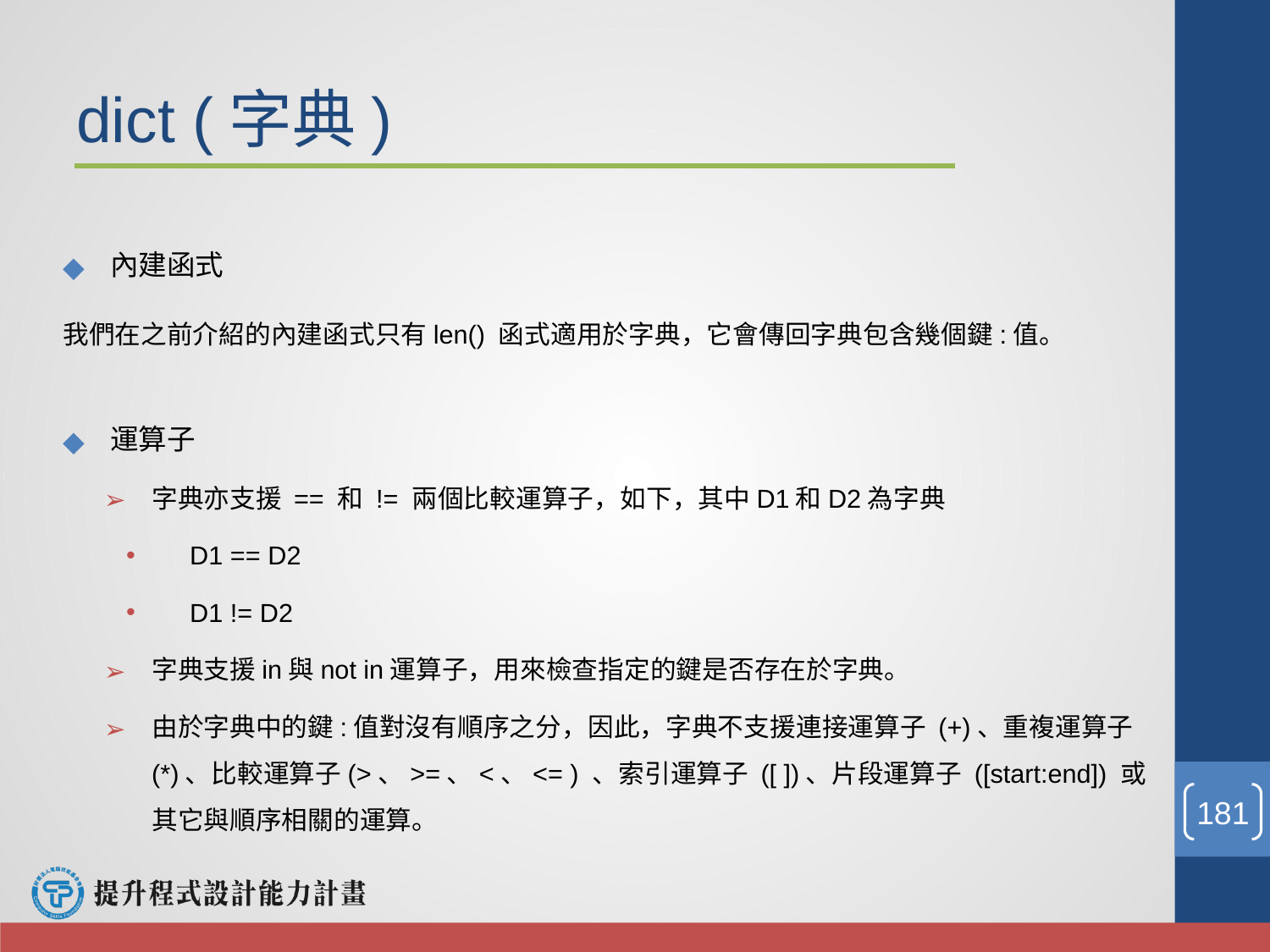

# dict (字典)
內建函式
我們在之前介紹的內建函式只有len() 函式適用於字典，它會傳回字典包含幾個鍵:值。

運算子
字典亦支援 == 和 != 兩個比較運算子，如下，其中D1和D2為字典
D1 == D2
D1 != D2
字典支援in與not in運算子，用來檢查指定的鍵是否存在於字典。
由於字典中的鍵:值對沒有順序之分，因此，字典不支援連接運算子 (+)、重複運算子 (*)、比較運算子(>、>=、<、<= ) 、索引運算子 ([ ])、片段運算子 ([start:end]) 或其它與順序相關的運算。

181